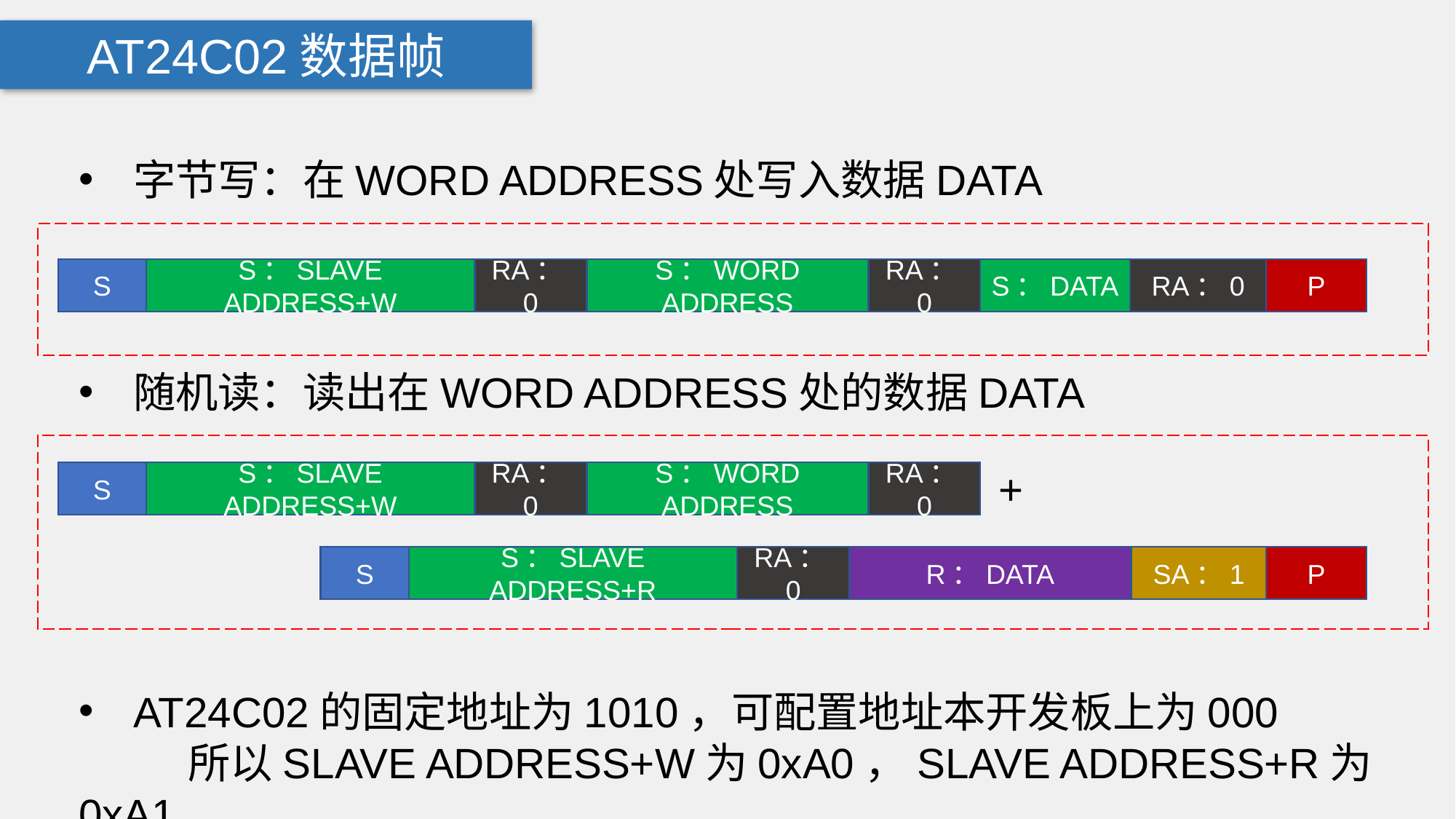

AT24C02数据帧
字节写：在WORD ADDRESS处写入数据DATA

S
S：SLAVE ADDRESS+W
RA：0
S：WORD ADDRESS
RA：0
S：DATA
RA：0
P
随机读：读出在WORD ADDRESS处的数据DATA

+
S
S：SLAVE ADDRESS+W
RA：0
S：WORD ADDRESS
RA：0
S
S：SLAVE ADDRESS+R
RA：0
R：DATA
SA：1
P
AT24C02的固定地址为1010，可配置地址本开发板上为000
	所以SLAVE ADDRESS+W为0xA0，SLAVE ADDRESS+R为0xA1